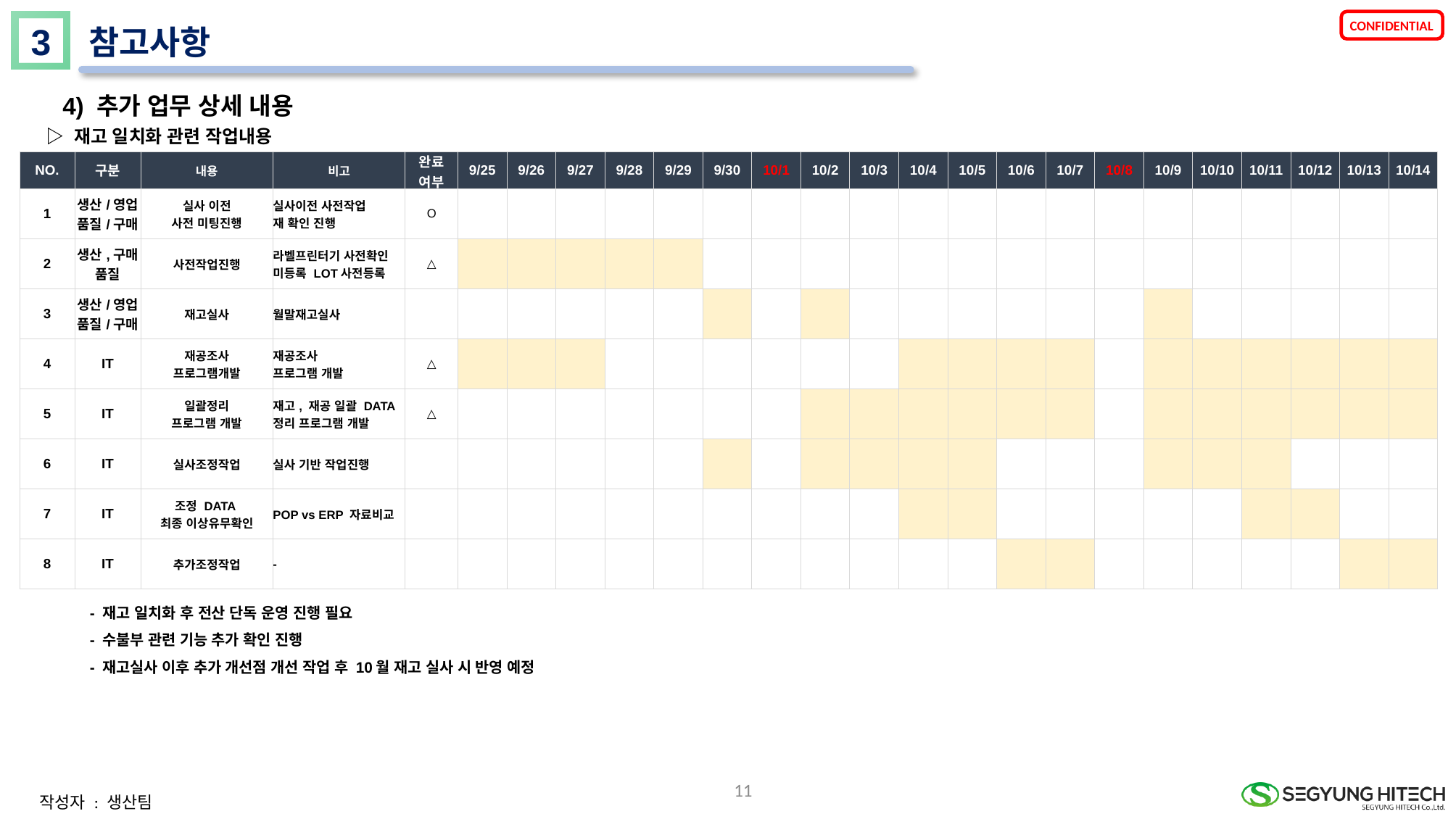

3
참고사항
4) 추가 업무 상세 내용
           ▷ 재고 일치화 관련 작업내용
| NO. | 구분 | 내용 | 비고 | 완료 여부 | 9/25 | 9/26 | 9/27 | 9/28 | 9/29 | 9/30 | 10/1 | 10/2 | 10/3 | 10/4 | 10/5 | 10/6 | 10/7 | 10/8 | 10/9 | 10/10 | 10/11 | 10/12 | 10/13 | 10/14 |
| --- | --- | --- | --- | --- | --- | --- | --- | --- | --- | --- | --- | --- | --- | --- | --- | --- | --- | --- | --- | --- | --- | --- | --- | --- |
| 1 | 생산/영업 품질/구매 | 실사 이전 사전 미팅진행 | 실사이전 사전작업 재 확인 진행 | O |  |  |  |  |  |  |  |  |  |  |  |  |  |  |  |  |  |  |  |  |
| 2 | 생산,구매 품질 | 사전작업진행 | 라벨프린터기 사전확인 미등록 LOT사전등록 | △ |  |  |  |  |  |  |  |  |  |  |  |  |  |  |  |  |  |  |  |  |
| 3 | 생산/영업 품질/구매 | 재고실사 | 월말재고실사 |  |  |  |  |  |  |  |  |  |  |  |  |  |  |  |  |  |  |  |  |  |
| 4 | IT | 재공조사 프로그램개발 | 재공조사 프로그램 개발 | △ |  |  |  |  |  |  |  |  |  |  |  |  |  |  |  |  |  |  |  |  |
| 5 | IT | 일괄정리 프로그램 개발 | 재고, 재공 일괄 DATA 정리 프로그램 개발 | △ |  |  |  |  |  |  |  |  |  |  |  |  |  |  |  |  |  |  |  |  |
| 6 | IT | 실사조정작업 | 실사 기반 작업진행 |  |  |  |  |  |  |  |  |  |  |  |  |  |  |  |  |  |  |  |  |  |
| 7 | IT | 조정 DATA 최종 이상유무확인 | POP vs ERP 자료비교 |  |  |  |  |  |  |  |  |  |  |  |  |  |  |  |  |  |  |  |  |  |
| 8 | IT | 추가조정작업 | - |  |  |  |  |  |  |  |  |  |  |  |  |  |  |  |  |  |  |  |  |  |
    - 재고 일치화 후 전산 단독 운영 진행 필요
    - 수불부 관련 기능 추가 확인 진행
    - 재고실사 이후 추가 개선점 개선 작업 후 10월 재고 실사 시 반영 예정
11
작성자 : 생산팀